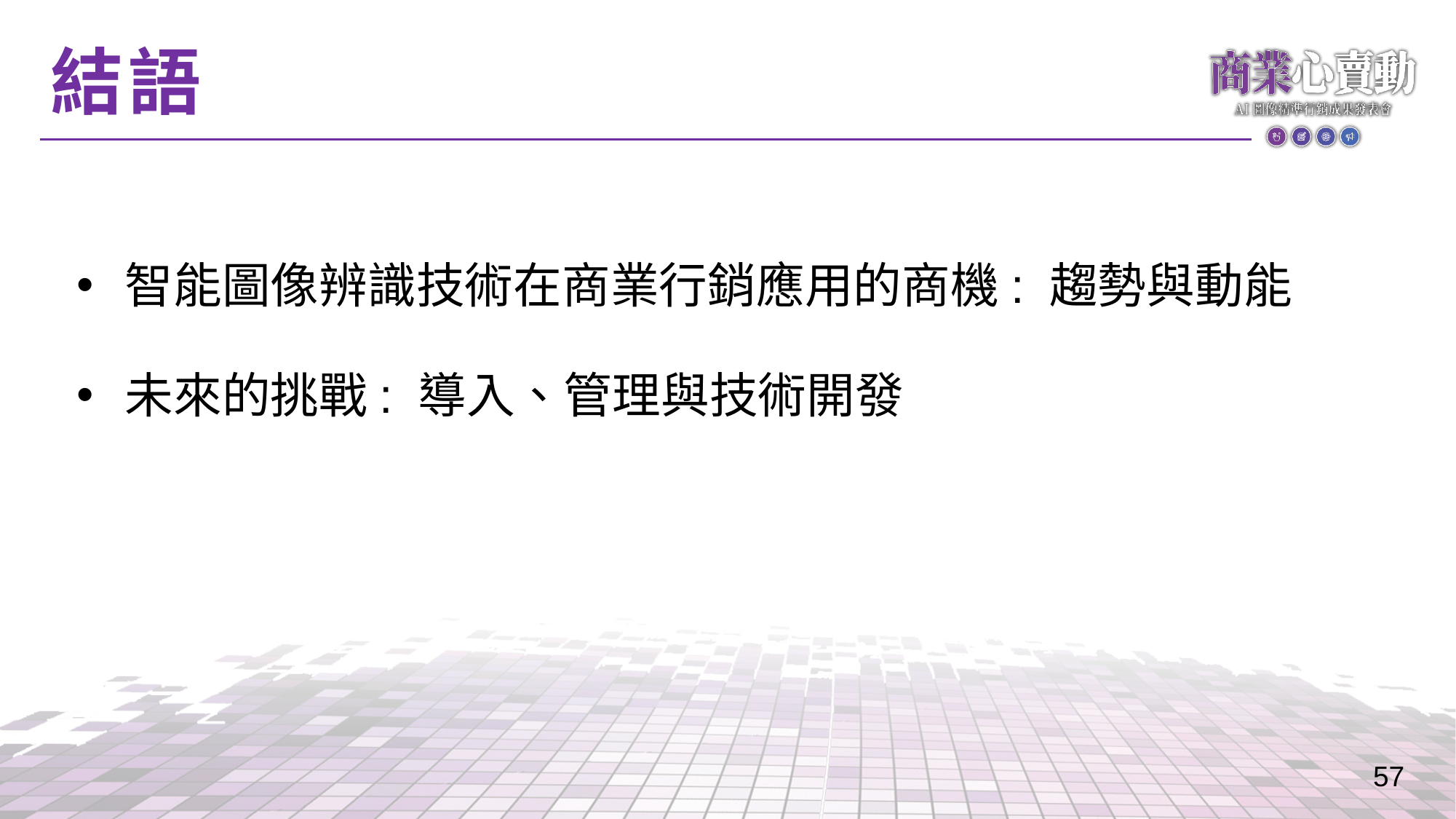

# 結語
 智能圖像辨識技術在商業行銷應用的商機: 趨勢與動能
 未來的挑戰: 導入、管理與技術開發
57